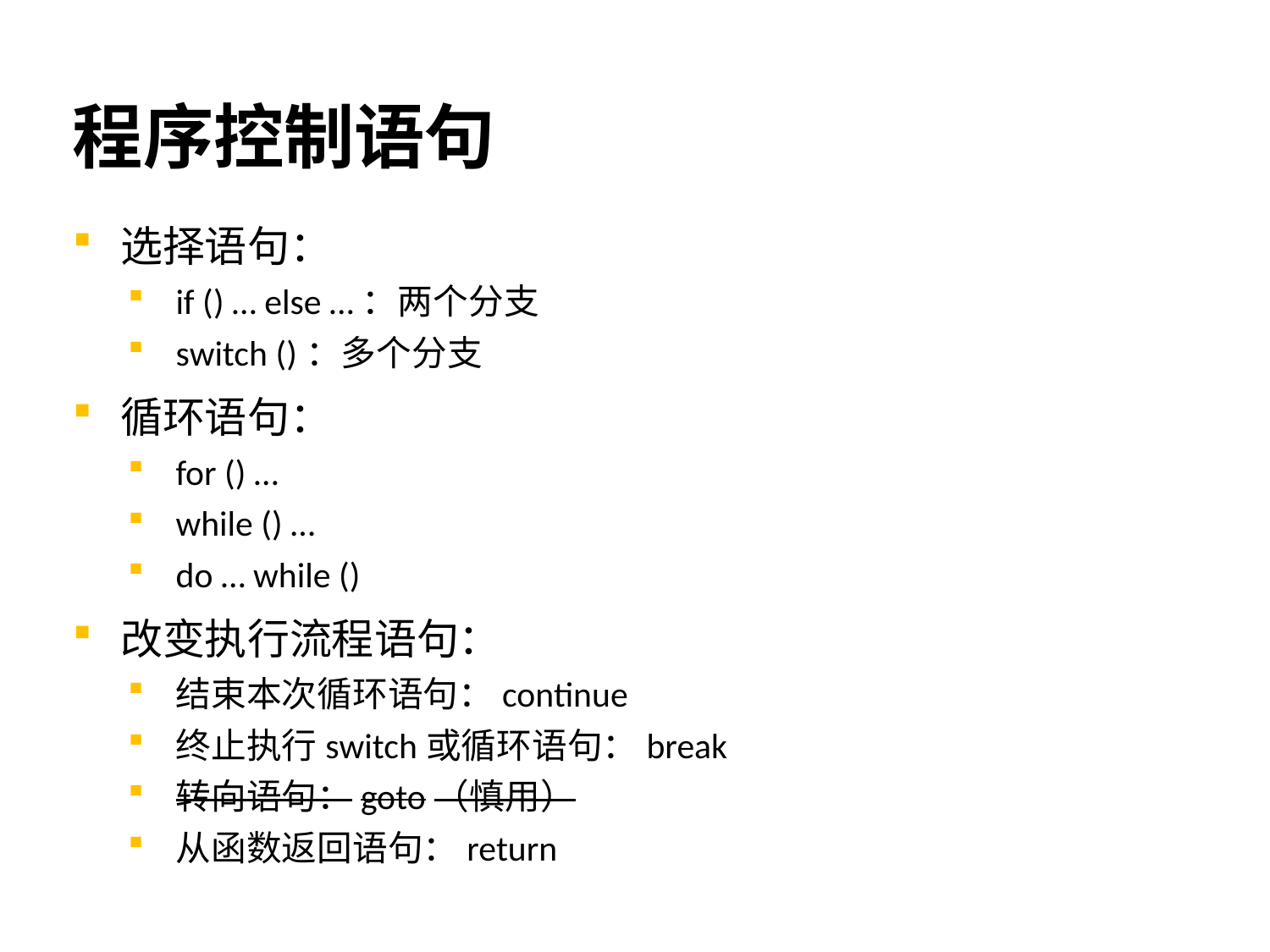

# 程序控制语句
选择语句：
if () … else …：两个分支
switch ()：多个分支
循环语句：
for () …
while () …
do … while ()
改变执行流程语句：
结束本次循环语句：continue
终止执行switch或循环语句：break
转向语句：goto（慎用）
从函数返回语句：return